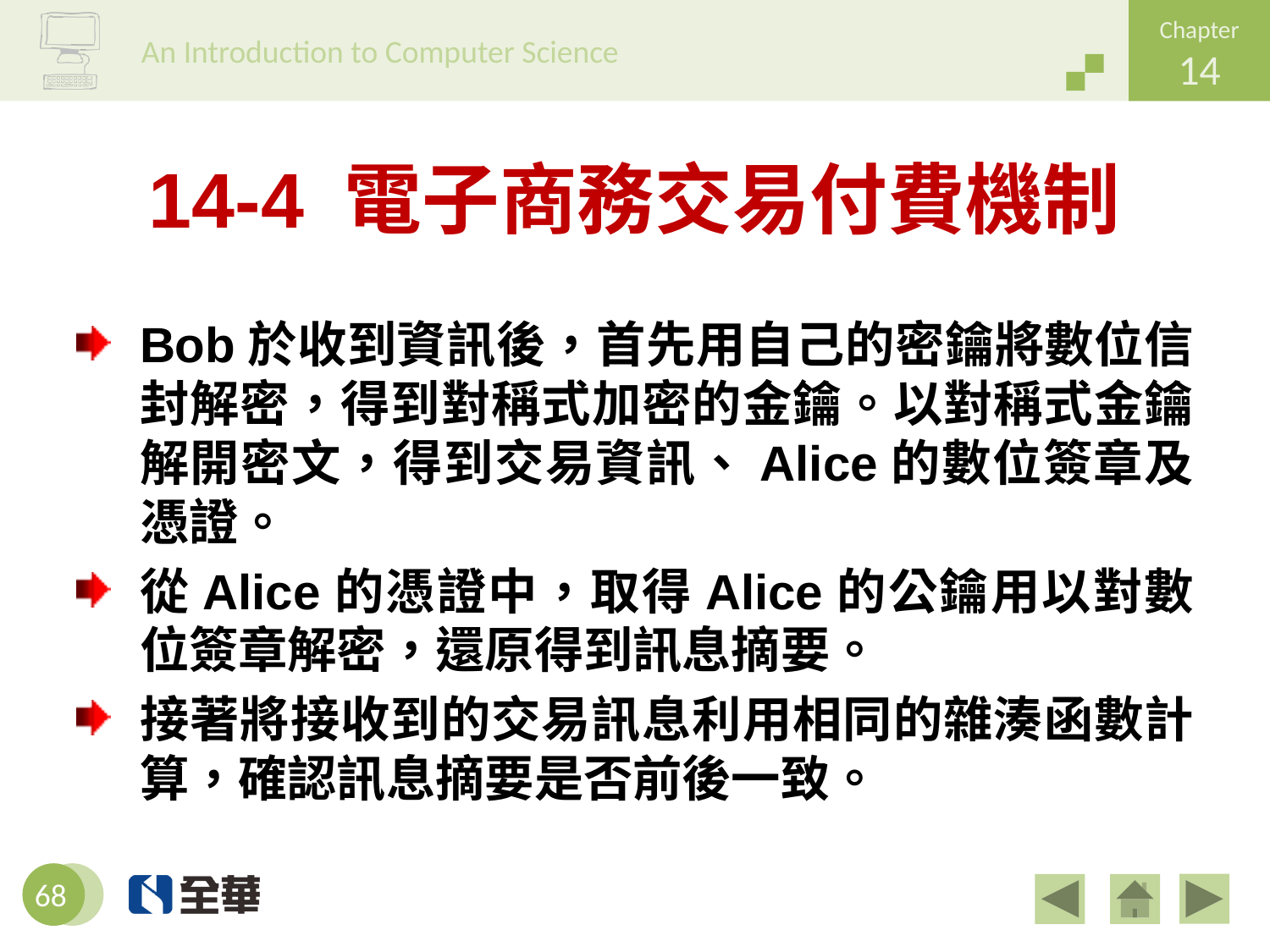

# 14-4 電子商務交易付費機制
Bob於收到資訊後，首先用自己的密鑰將數位信封解密，得到對稱式加密的金鑰。以對稱式金鑰解開密文，得到交易資訊、Alice的數位簽章及憑證。
從Alice的憑證中，取得Alice的公鑰用以對數位簽章解密，還原得到訊息摘要。
接著將接收到的交易訊息利用相同的雜湊函數計算，確認訊息摘要是否前後一致。